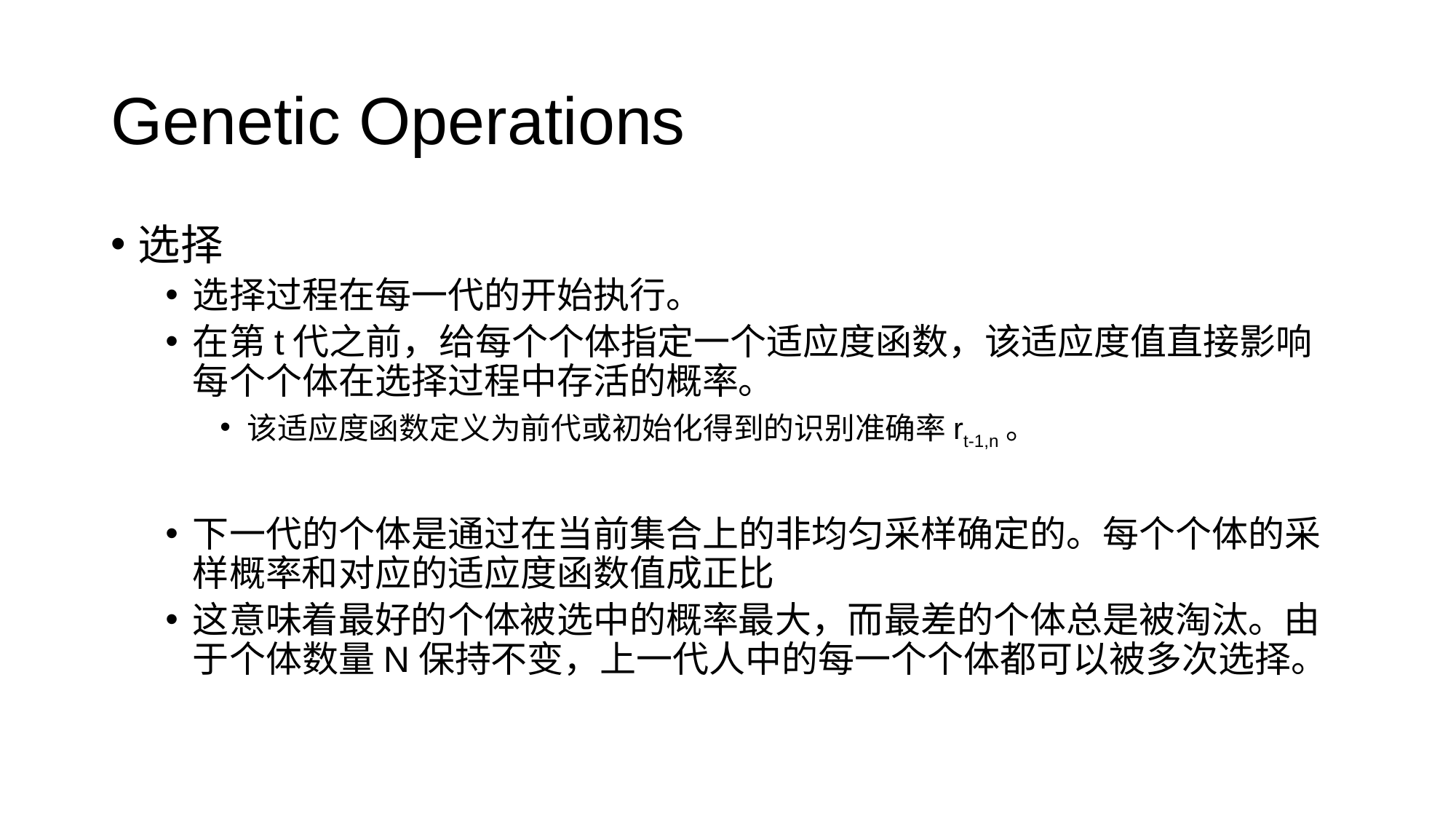

# Genetic Operations
选择
选择过程在每一代的开始执行。
在第t代之前，给每个个体指定一个适应度函数，该适应度值直接影响每个个体在选择过程中存活的概率。
该适应度函数定义为前代或初始化得到的识别准确率rt-1,n。

下一代的个体是通过在当前集合上的非均匀采样确定的。每个个体的采样概率和对应的适应度函数值成正比
这意味着最好的个体被选中的概率最大，而最差的个体总是被淘汰。由于个体数量N保持不变，上一代人中的每一个个体都可以被多次选择。